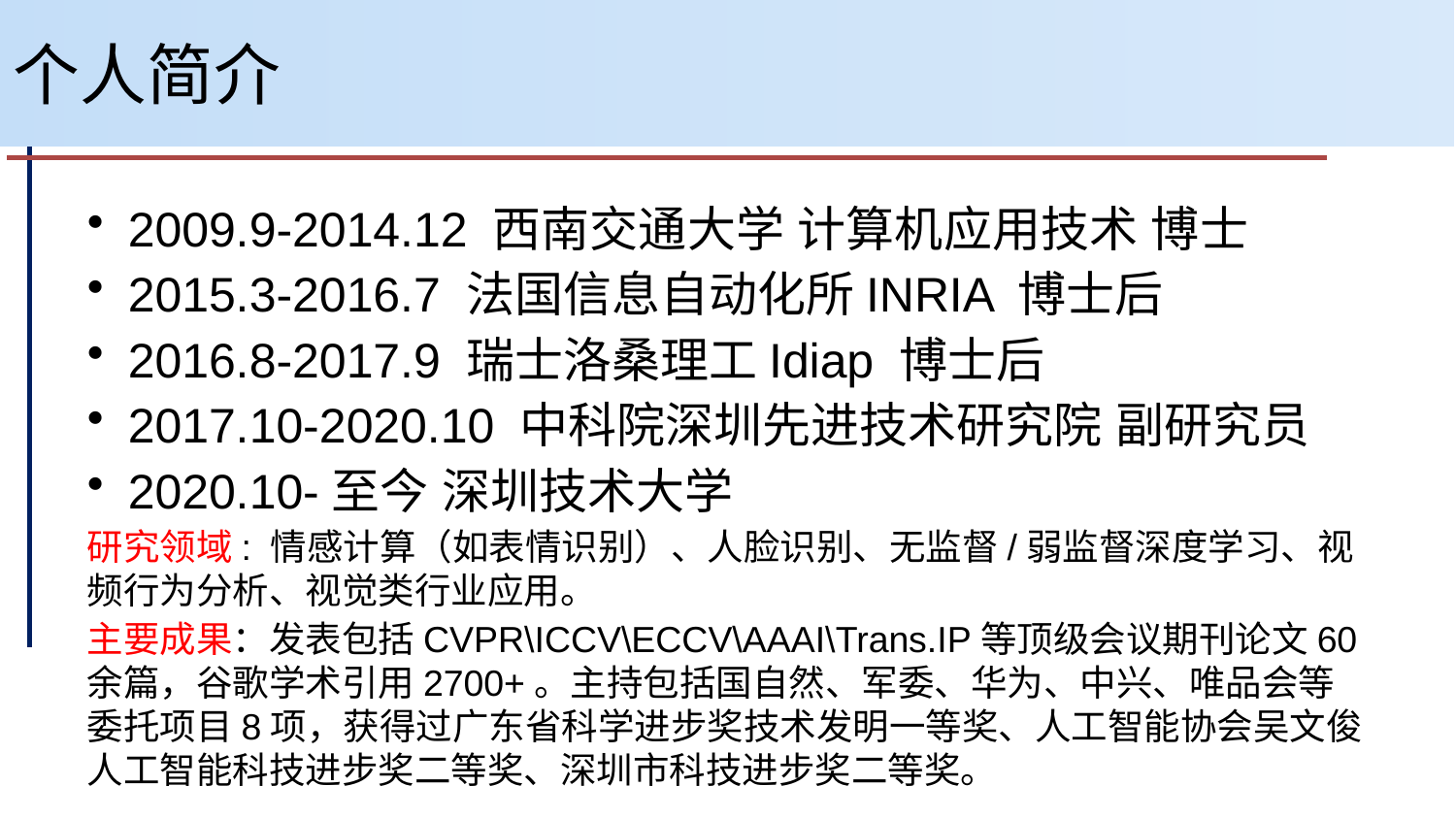

# 个人简介
2009.9-2014.12 西南交通大学 计算机应用技术 博士
2015.3-2016.7 法国信息自动化所INRIA 博士后
2016.8-2017.9 瑞士洛桑理工Idiap 博士后
2017.10-2020.10 中科院深圳先进技术研究院 副研究员
2020.10-至今 深圳技术大学
研究领域: 情感计算（如表情识别）、人脸识别、无监督/弱监督深度学习、视频行为分析、视觉类行业应用。
主要成果：发表包括CVPR\ICCV\ECCV\AAAI\Trans.IP等顶级会议期刊论文60余篇，谷歌学术引用2700+。主持包括国自然、军委、华为、中兴、唯品会等委托项目8项，获得过广东省科学进步奖技术发明一等奖、人工智能协会吴文俊人工智能科技进步奖二等奖、深圳市科技进步奖二等奖。